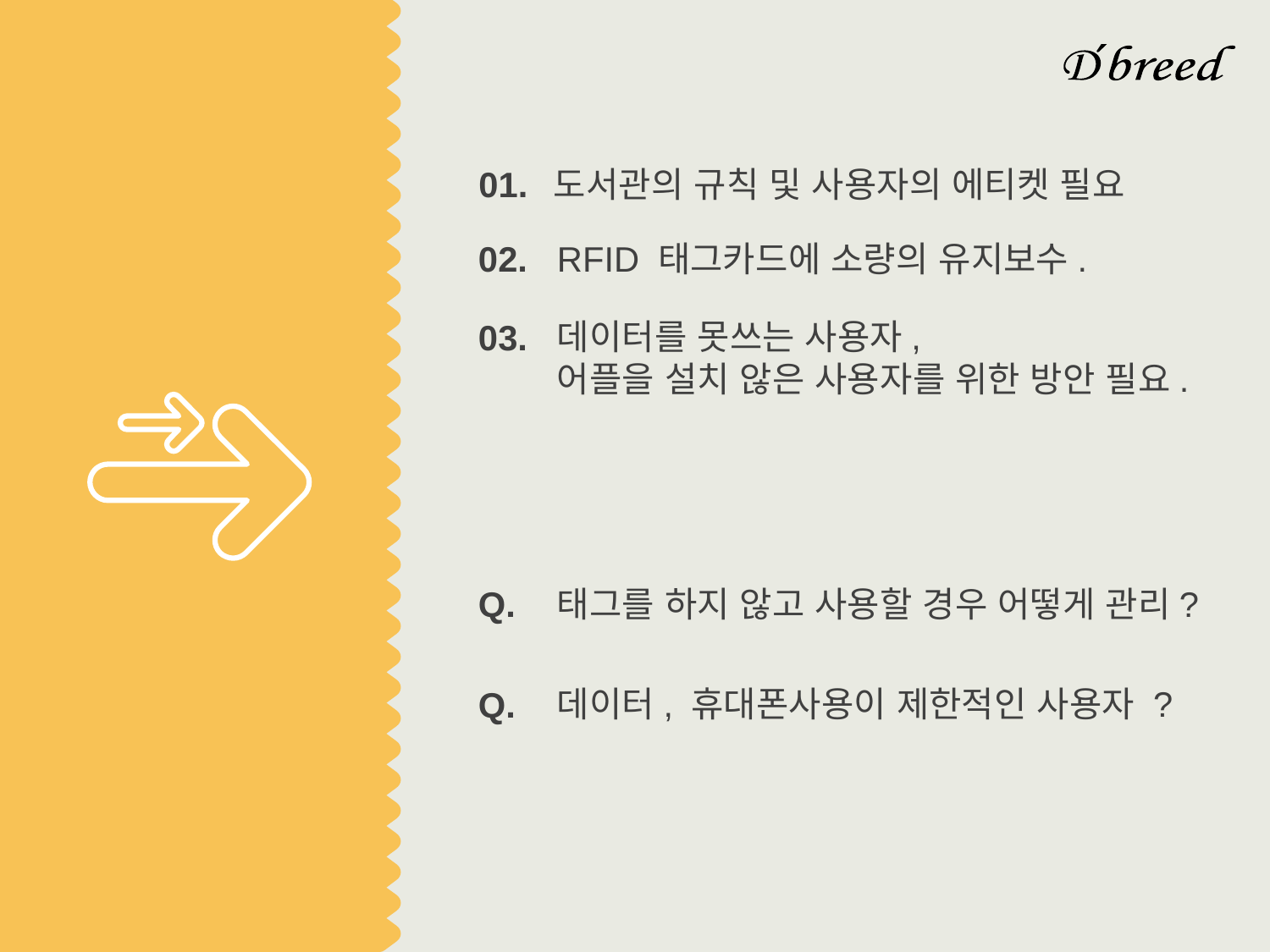

01.
도서관의 규칙 및 사용자의 에티켓 필요
RFID 태그카드에 소량의 유지보수.
02.
데이터를 못쓰는 사용자,
어플을 설치 않은 사용자를 위한 방안 필요.
03.

태그를 하지 않고 사용할 경우 어떻게 관리?
Q.
데이터, 휴대폰사용이 제한적인 사용자 ?
Q.